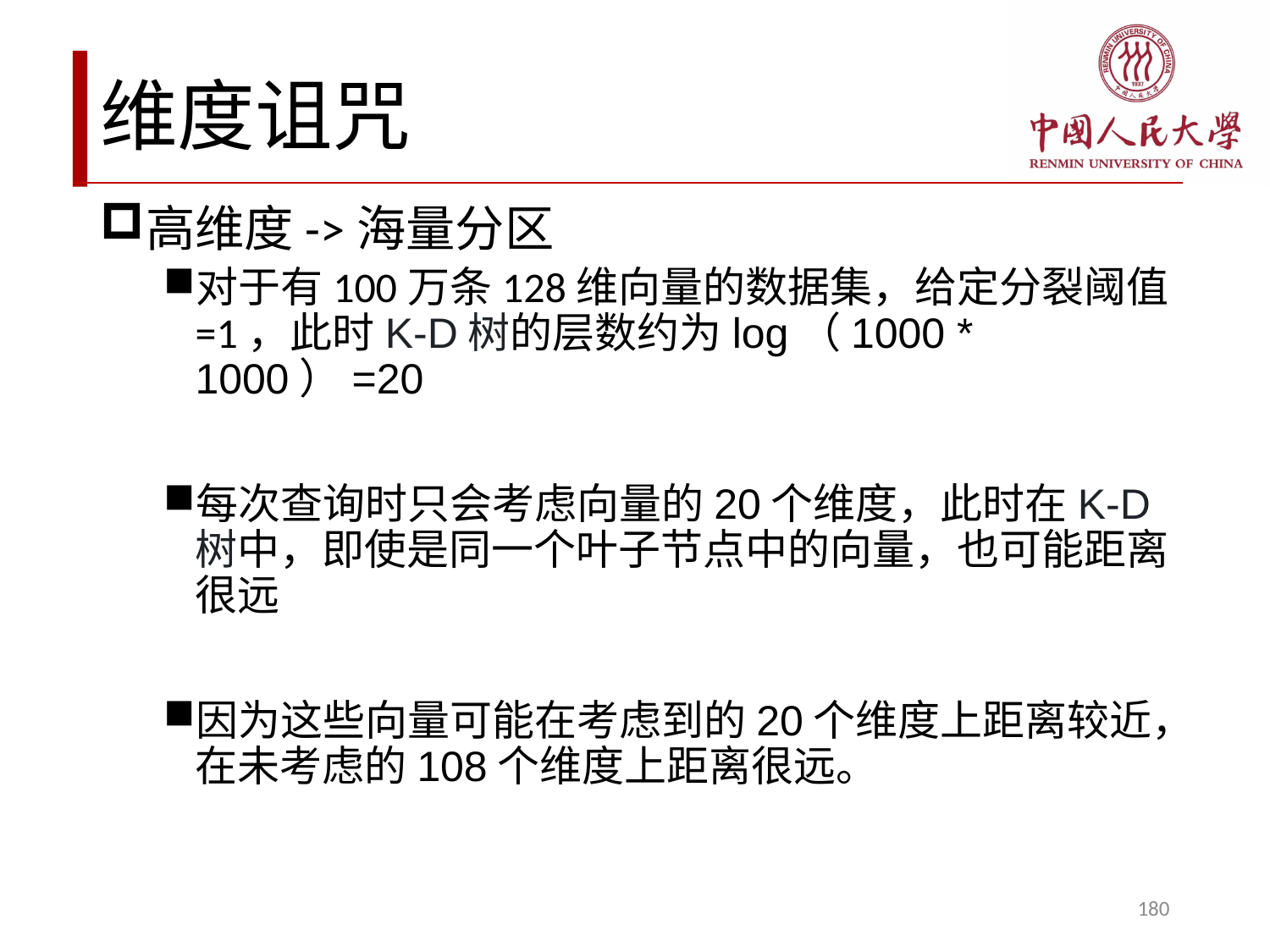

# 维度诅咒
高维度->海量分区
对于有100万条128维向量的数据集，给定分裂阈值=1，此时K-D树的层数约为log（1000 * 1000）=20

每次查询时只会考虑向量的20个维度，此时在K-D树中，即使是同一个叶子节点中的向量，也可能距离很远

因为这些向量可能在考虑到的20个维度上距离较近，在未考虑的108个维度上距离很远。

180